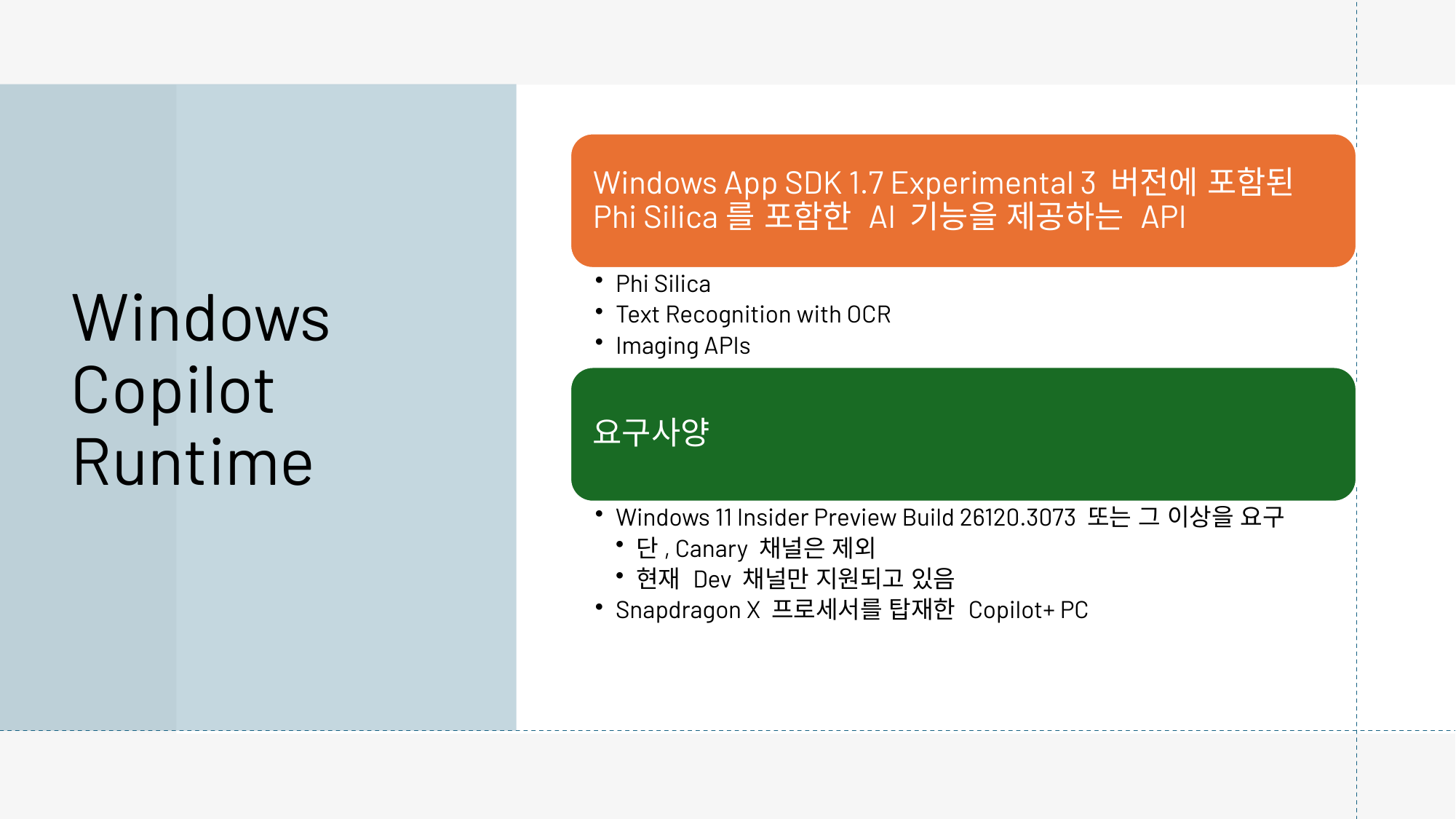

# Windows Copilot Runtime

Windows App SDK 1.7 Experimental 3 버전에 포함된 Phi Silica를 포함한 AI 기능을 제공하는 API
Phi Silica
Text Recognition with OCR
Imaging APIs
요구사양
Windows 11 Insider Preview Build 26120.3073 또는 그 이상을 요구
단, Canary 채널은 제외
현재 Dev 채널만 지원되고 있음
Snapdragon X 프로세서를 탑재한 Copilot+ PC